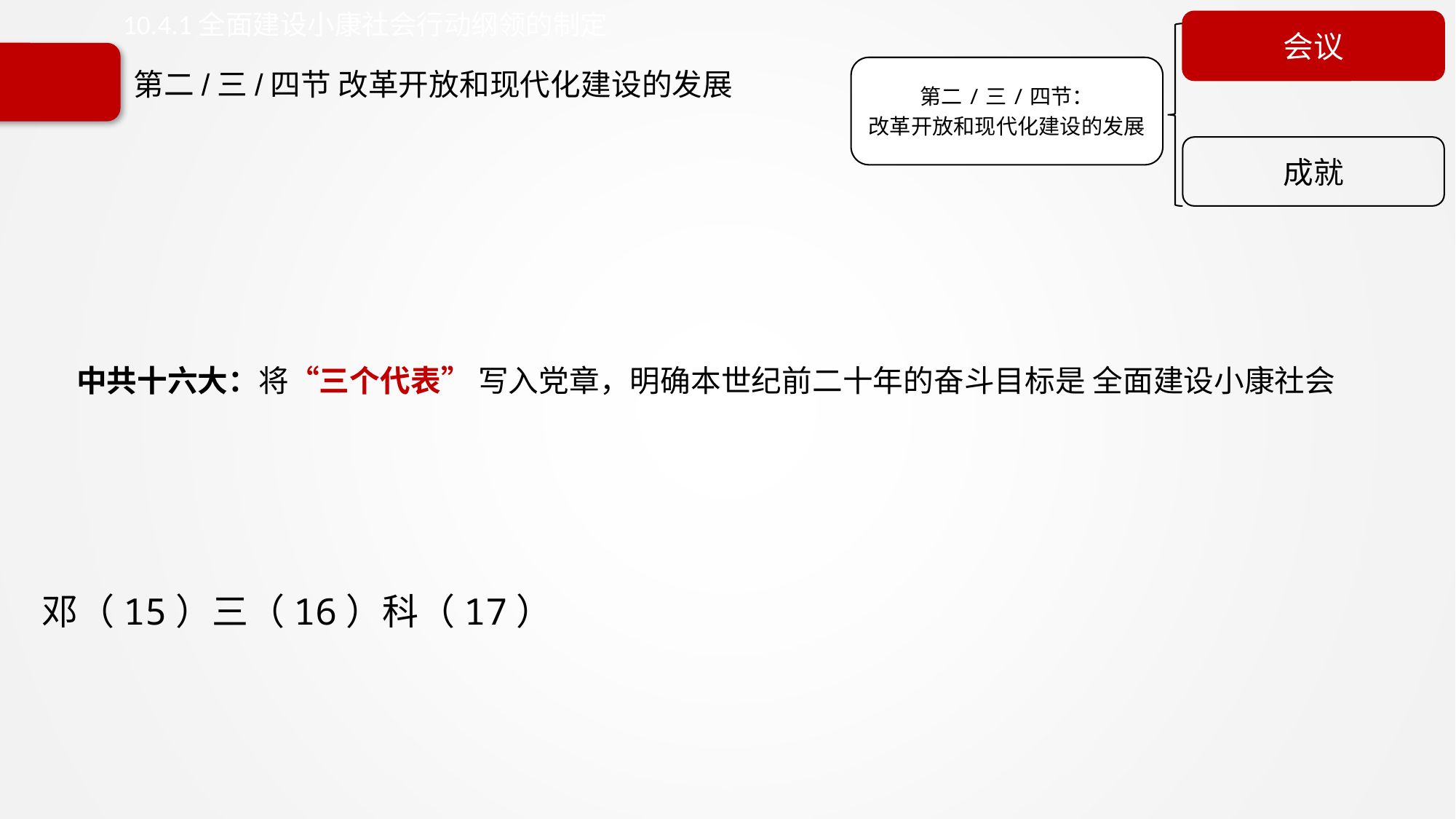

10.4.1全面建设小康社会行动纲领的制定
会议

第二/三/四节：
改革开放和现代化建设的发展
成就

# 第二/三/四节 改革开放和现代化建设的发展
中共十六大：将“三个代表” 写入党章，明确本世纪前二十年的奋斗目标是 全面建设小康社会
邓（15）三（16）科（17）